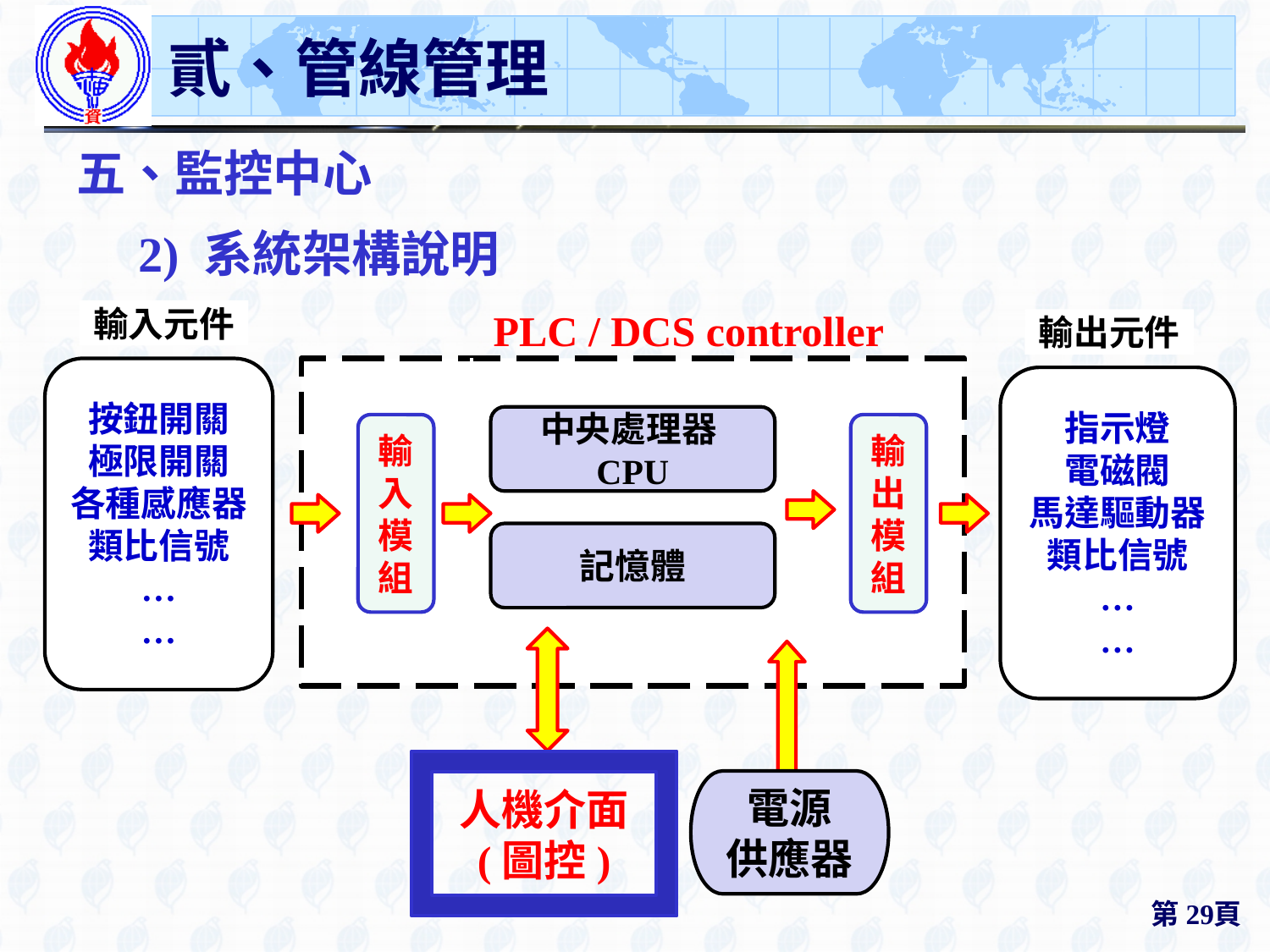

# 貳、管線管理
五、監控中心
2) 系統架構說明
輸入元件
按鈕開關
極限開關
各種感應器
類比信號
…
…
PLC / DCS controller
輸出元件
指示燈
電磁閥
馬達驅動器
類比信號
…
…

中央處理器CPU
輸
入
模
組
輸
出
模
組

記憶體

人機介面
(圖控)
電源
供應器
第29頁